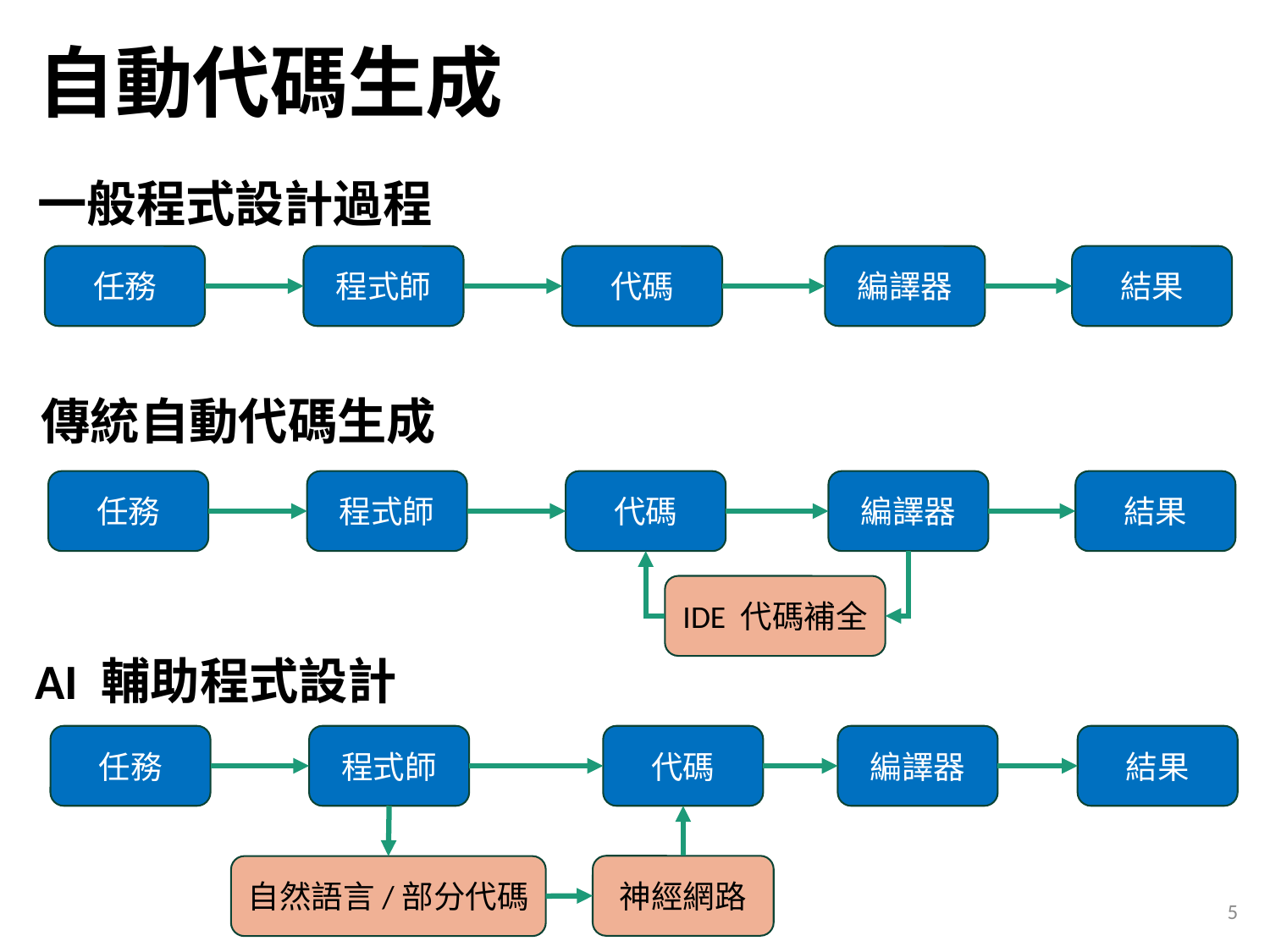

# 自動代碼生成
一般程式設計過程
任務
程式師
代碼
編譯器
結果
傳統自動代碼生成
任務
程式師
代碼
編譯器
結果
IDE 代碼補全
AI 輔助程式設計
任務
程式師
代碼
編譯器
結果
神經網路
自然語言/部分代碼
5